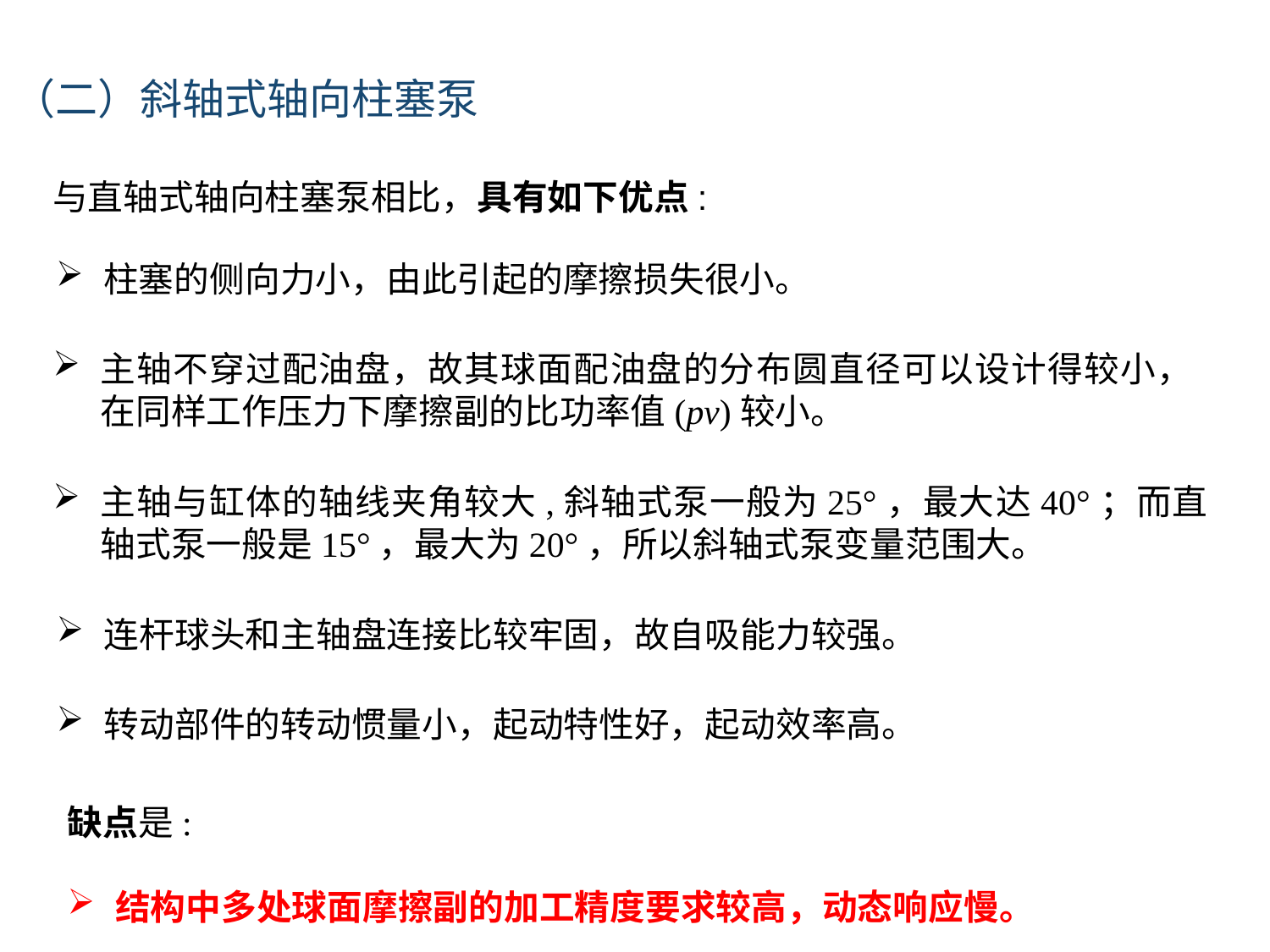

（二）斜轴式轴向柱塞泵
与直轴式轴向柱塞泵相比，具有如下优点:
柱塞的侧向力小，由此引起的摩擦损失很小。
主轴不穿过配油盘，故其球面配油盘的分布圆直径可以设计得较小，在同样工作压力下摩擦副的比功率值(pv)较小。
主轴与缸体的轴线夹角较大,斜轴式泵一般为25°，最大达40°；而直轴式泵一般是15°，最大为20°，所以斜轴式泵变量范围大。
连杆球头和主轴盘连接比较牢固，故自吸能力较强。
转动部件的转动惯量小，起动特性好，起动效率高。
缺点是:
结构中多处球面摩擦副的加工精度要求较高，动态响应慢。